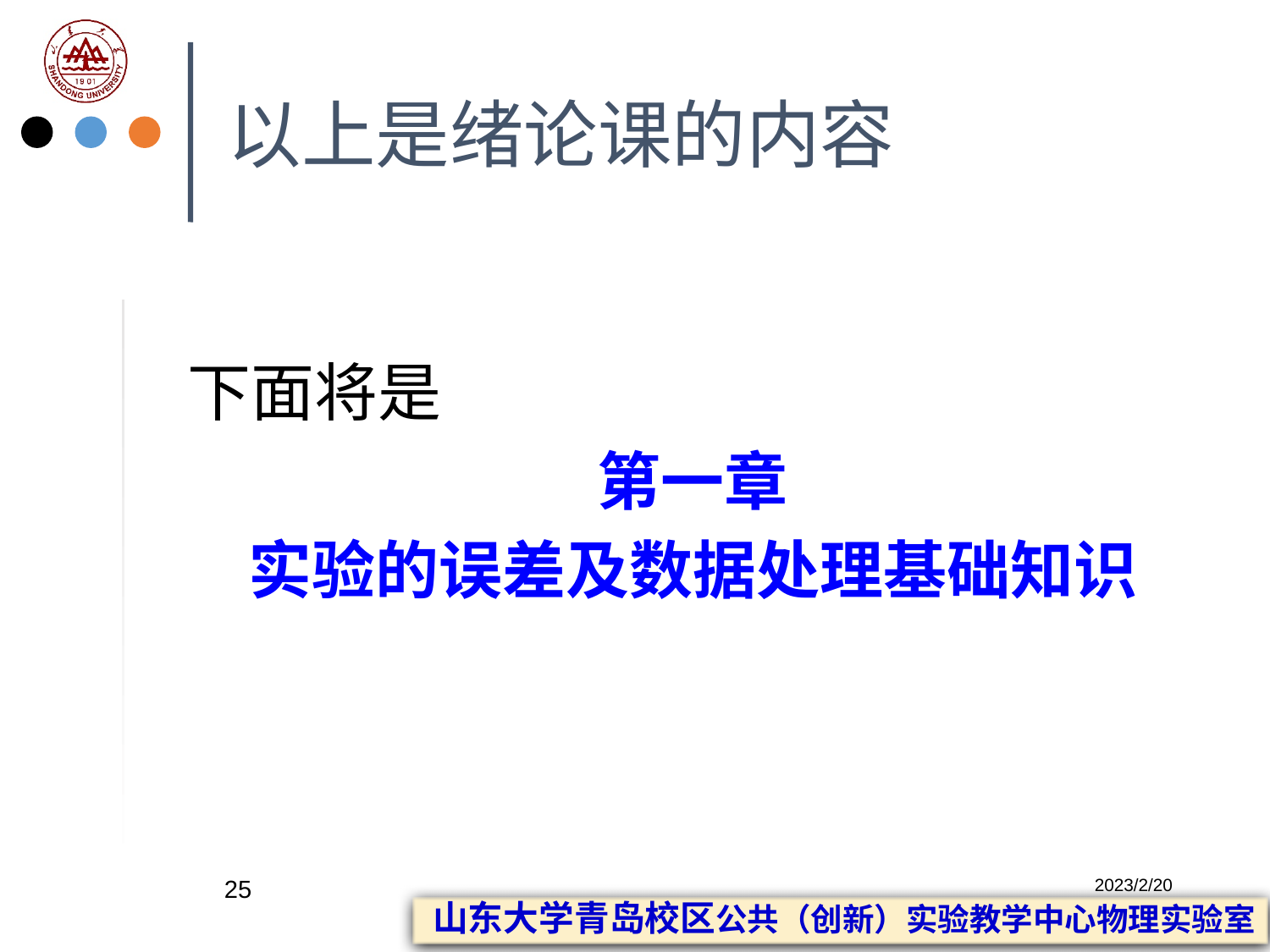

# 以上是绪论课的内容
下面将是
第一章
实验的误差及数据处理基础知识
25
2023/2/20